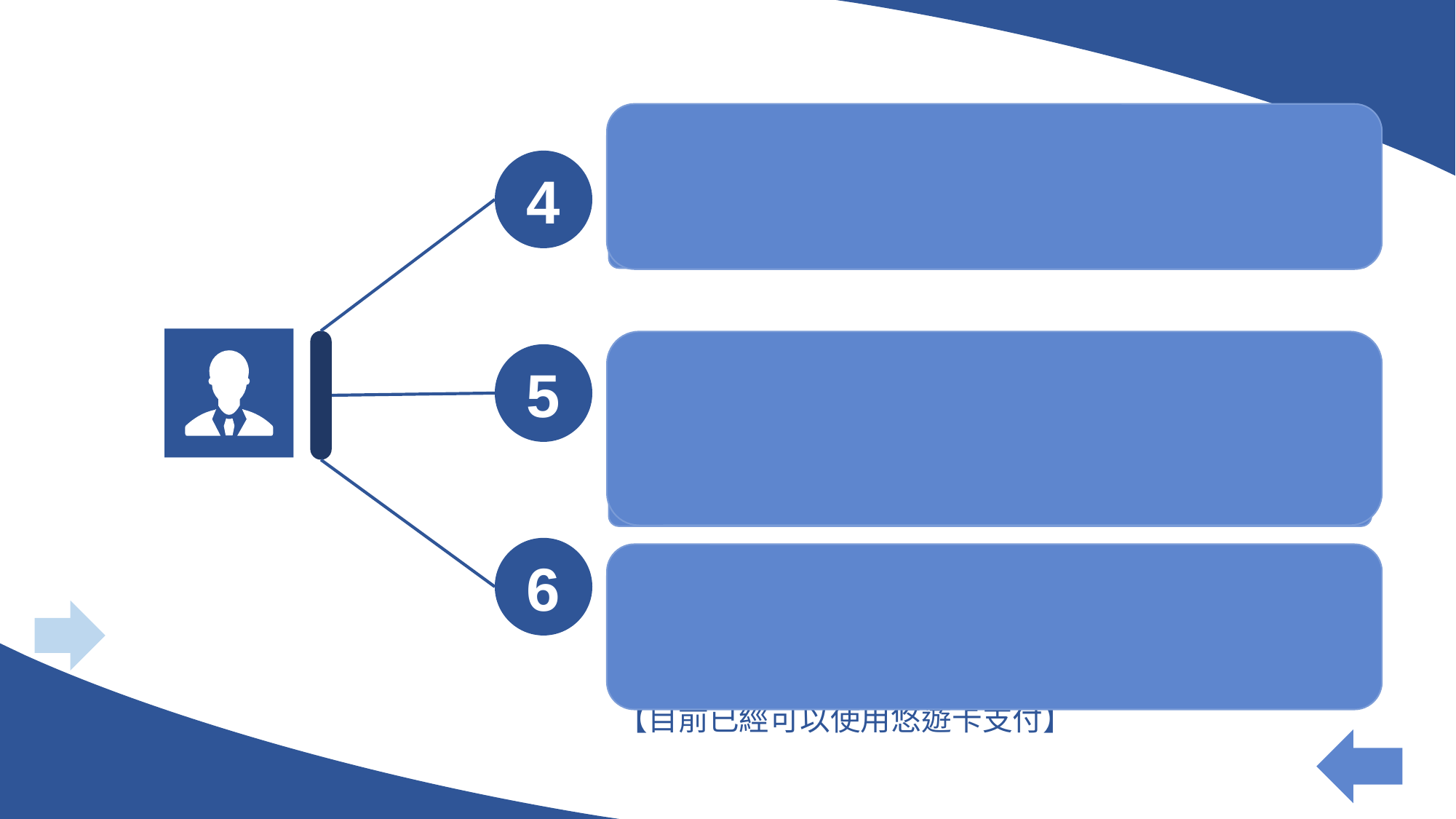

| 投放範圍最北邊的景點叫什麼? 【蓮池潭】 |  |  |  |  |  |  |  |
| --- | --- | --- | --- | --- | --- | --- | --- |
|  |  |  |  |  |  |  |  |
| 水靈科技在選擇軟體開發和平台技術上，一開始以Delphi作為開發系統，之後什麼來進行開發? 【web化的管理界面進行開發】 |  |  |  |  |  |  |  |
|  |  |  |  |  |  |  |  |
| C Bike的支付方式有哪兩種? 【信用卡、一卡通】 【目前已經可以使用悠遊卡支付】 |  |  |  |  |  |  |  |
4
5
6